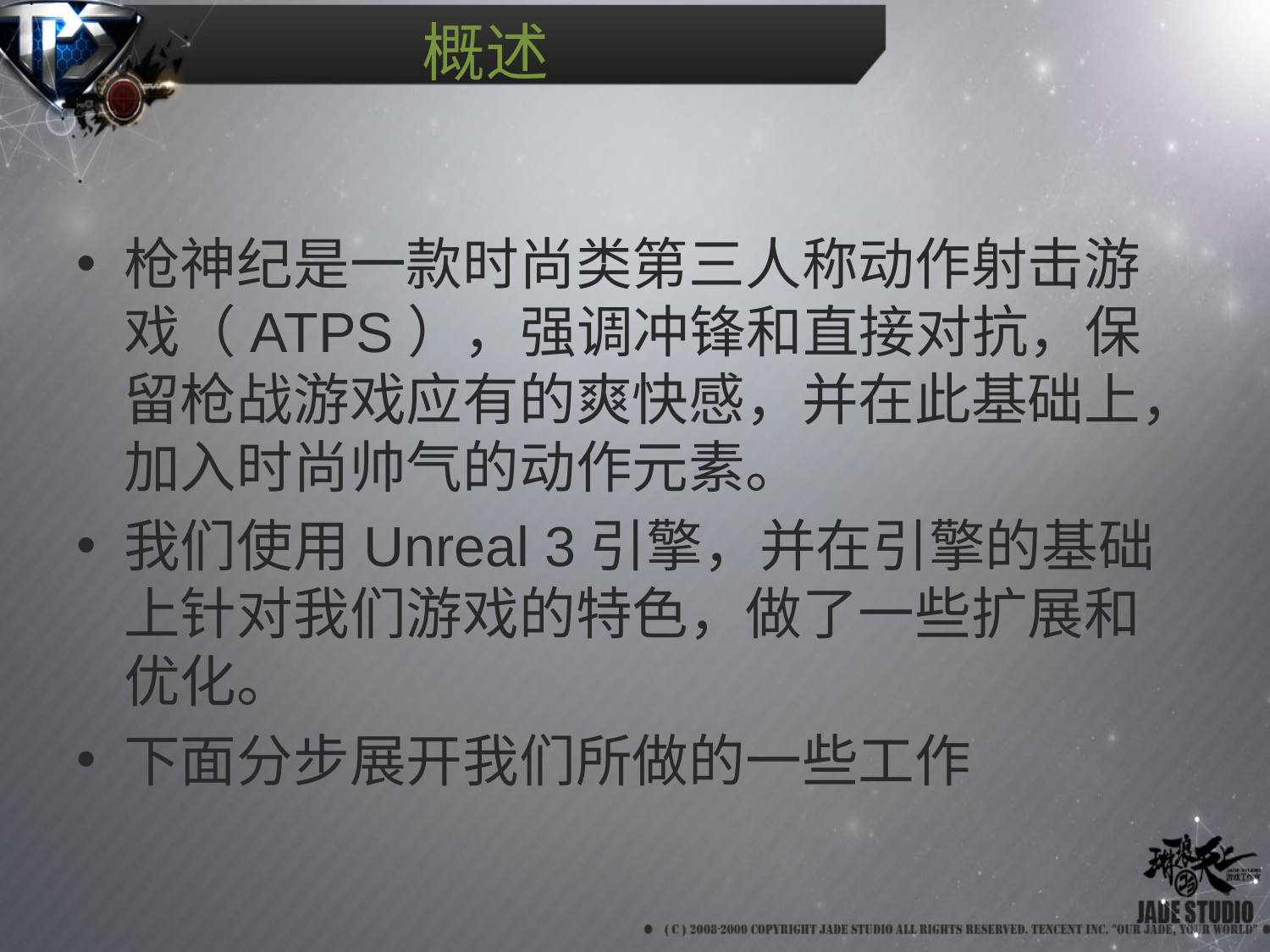

# 概述
枪神纪是一款时尚类第三人称动作射击游戏（ATPS），强调冲锋和直接对抗，保留枪战游戏应有的爽快感，并在此基础上，加入时尚帅气的动作元素。
我们使用Unreal 3引擎，并在引擎的基础上针对我们游戏的特色，做了一些扩展和优化。
下面分步展开我们所做的一些工作